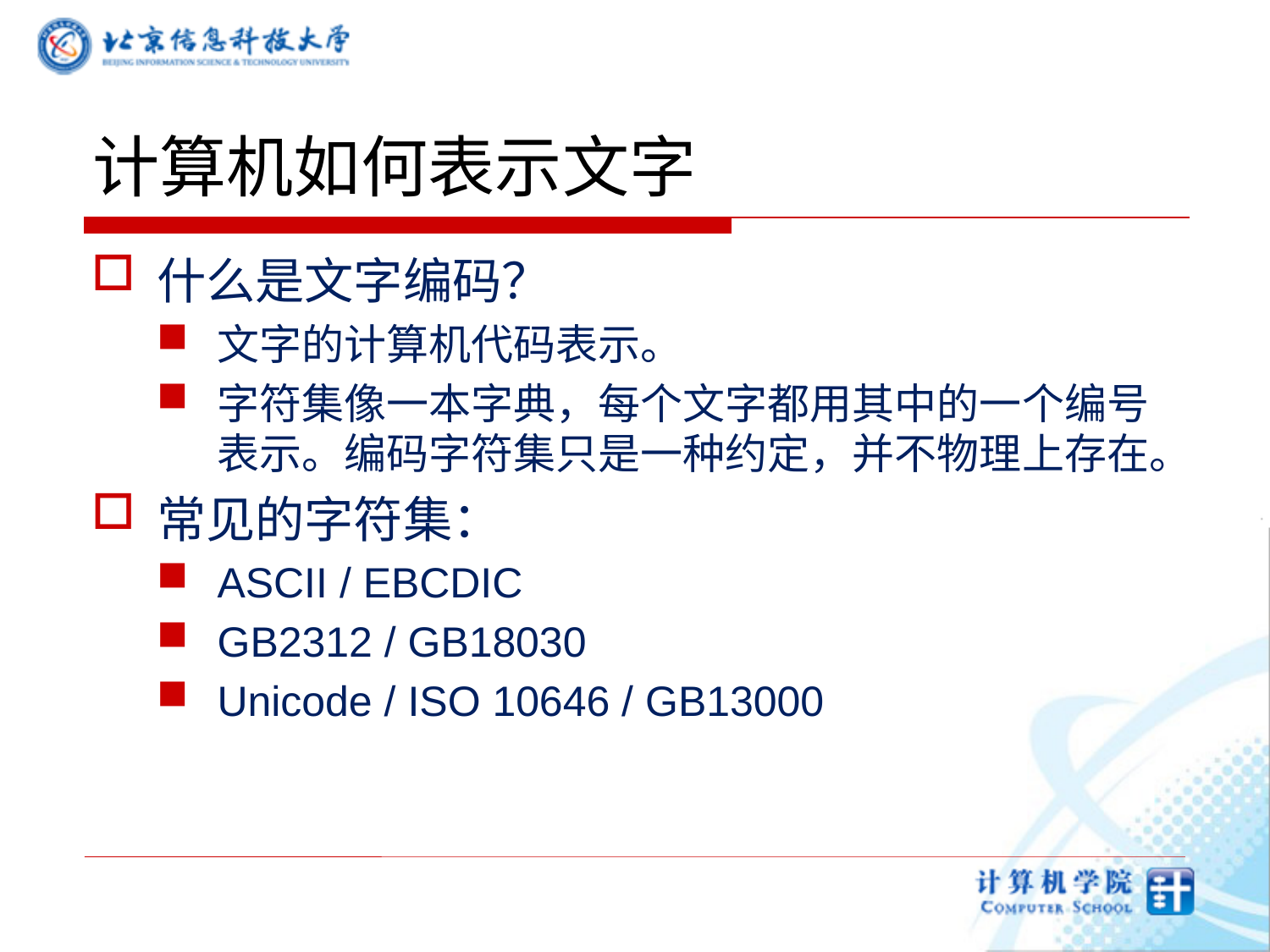

# 计算机如何表示文字
什么是文字编码？
文字的计算机代码表示。
字符集像一本字典，每个文字都用其中的一个编号表示。编码字符集只是一种约定，并不物理上存在。
常见的字符集：
ASCII / EBCDIC
GB2312 / GB18030
Unicode / ISO 10646 / GB13000